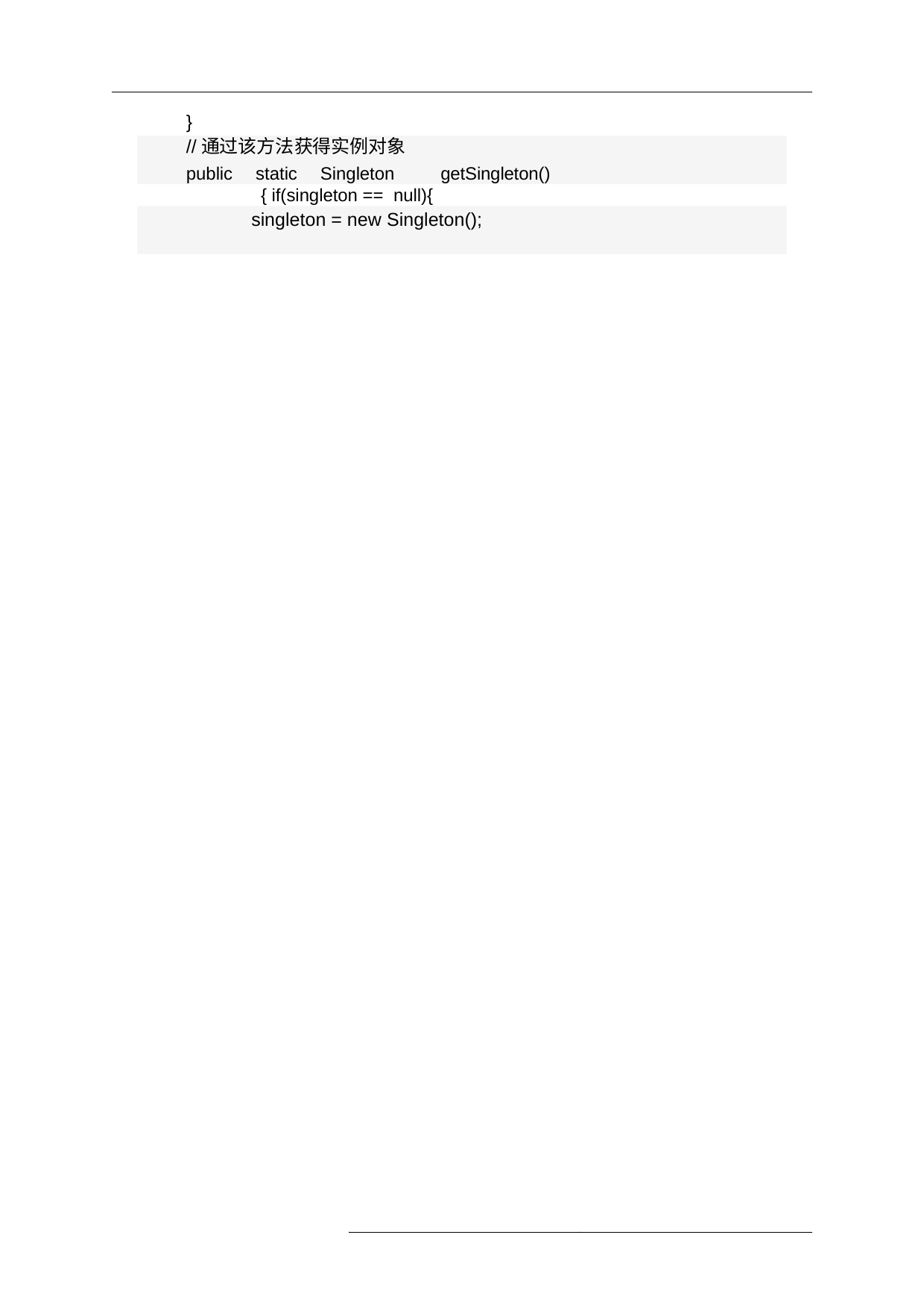

}
//通过该方法获得实例对象
public static Singleton  getSingleton(){ if(singleton ==  null){
singleton = new Singleton();